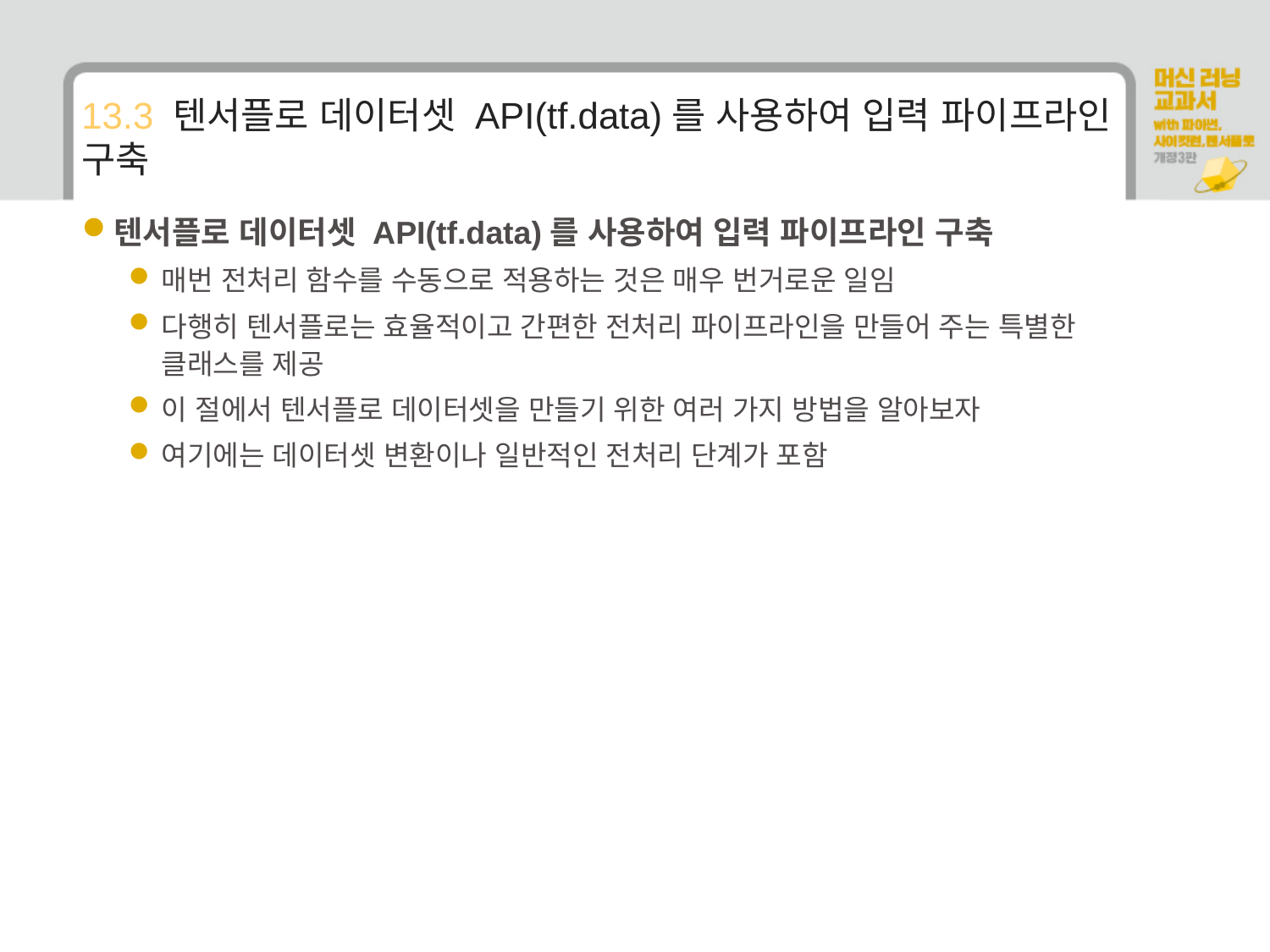

# 13.3 텐서플로 데이터셋 API(tf.data)를 사용하여 입력 파이프라인 구축
텐서플로 데이터셋 API(tf.data)를 사용하여 입력 파이프라인 구축
매번 전처리 함수를 수동으로 적용하는 것은 매우 번거로운 일임
다행히 텐서플로는 효율적이고 간편한 전처리 파이프라인을 만들어 주는 특별한 클래스를 제공
이 절에서 텐서플로 데이터셋을 만들기 위한 여러 가지 방법을 알아보자
여기에는 데이터셋 변환이나 일반적인 전처리 단계가 포함